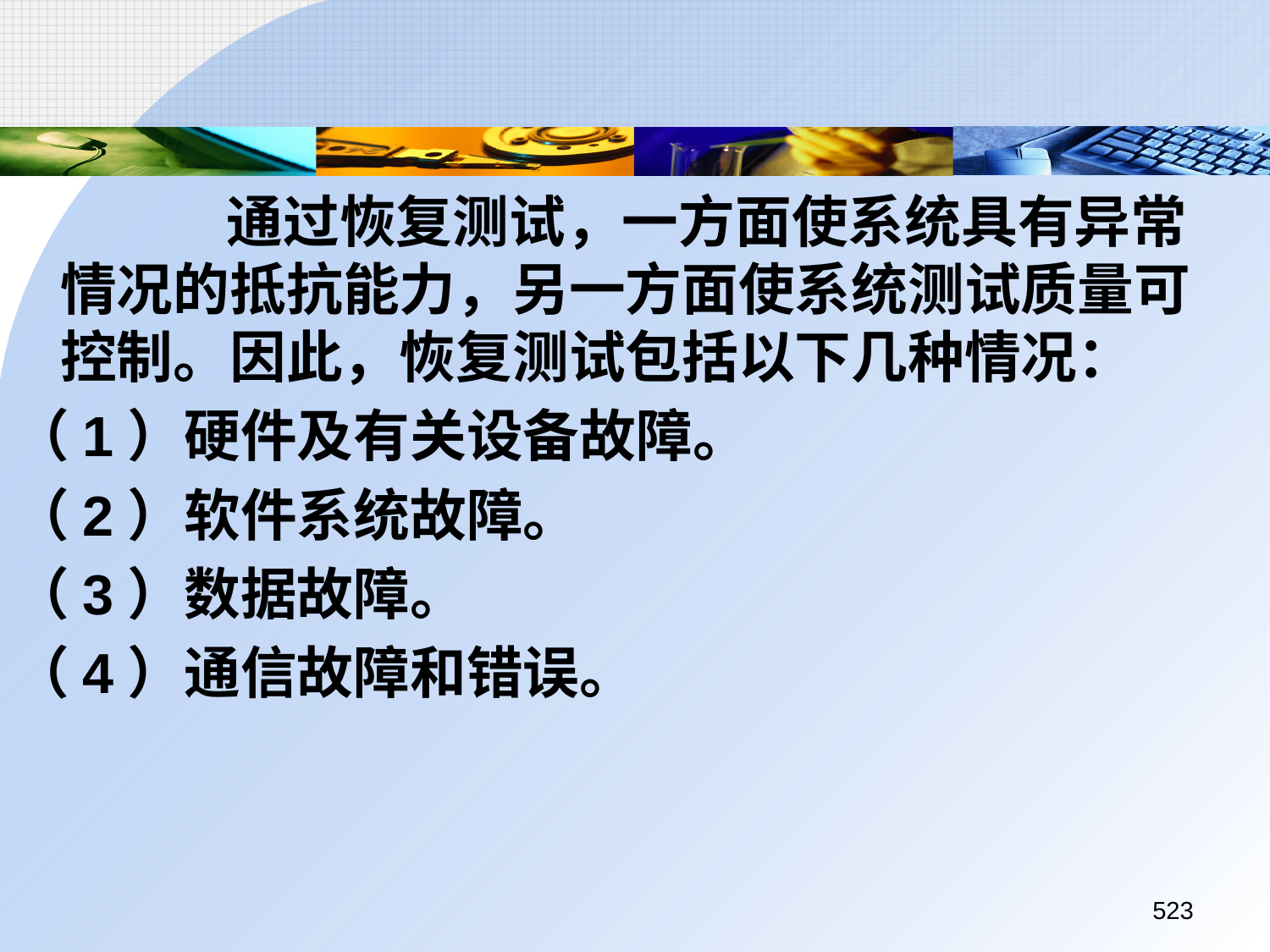

通过恢复测试，一方面使系统具有异常情况的抵抗能力，另一方面使系统测试质量可控制。因此，恢复测试包括以下几种情况：
（1）硬件及有关设备故障。
（2）软件系统故障。
（3）数据故障。
（4）通信故障和错误。

523